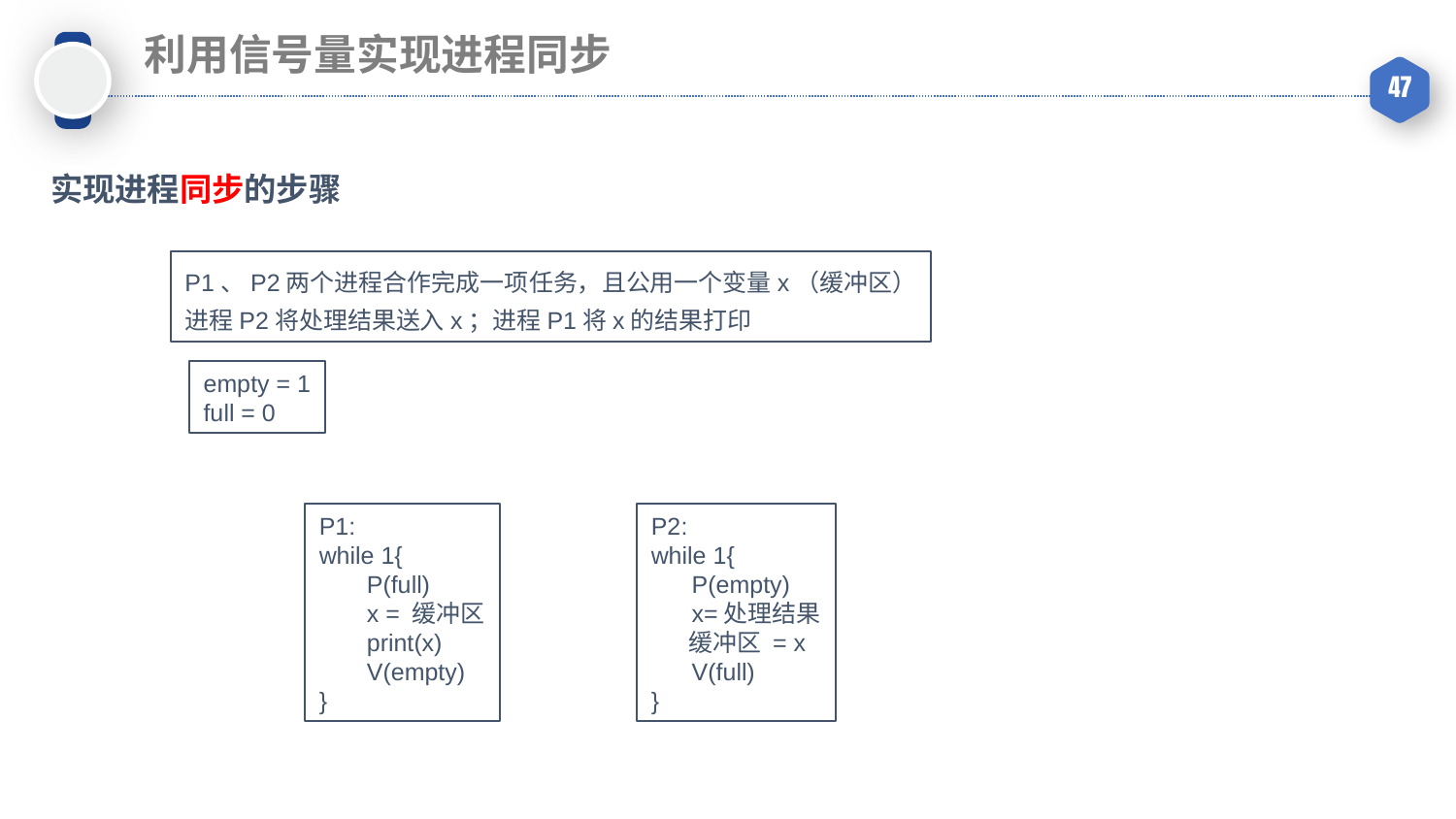

利用信号量实现进程同步
实现进程同步的步骤

P1、P2两个进程合作完成一项任务，且公用一个变量x（缓冲区）
进程P2将处理结果送入x；进程P1将x的结果打印
empty = 1
full = 0
P1:
while 1{
       P(full)
       x = 缓冲区
       print(x)
       V(empty)
}
P2:
while 1{
      P(empty)
      x=处理结果
      缓冲区 = x
      V(full)
}